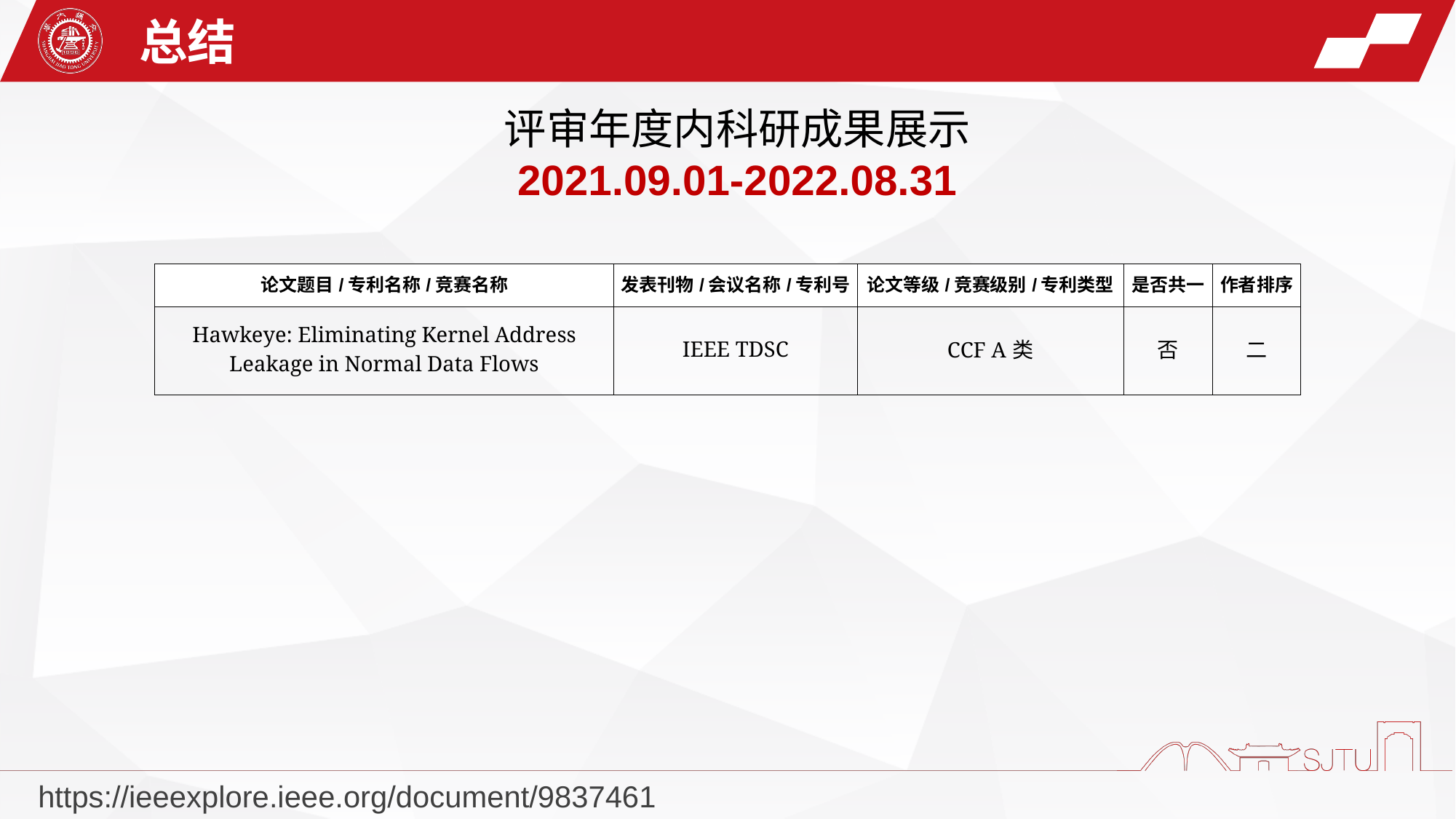

总结
评审年度内科研成果展示
2021.09.01-2022.08.31
| 论文题目/专利名称/竞赛名称 | 发表刊物/会议名称/专利号 | 论文等级/竞赛级别/专利类型 | 是否共一 | 作者排序 |
| --- | --- | --- | --- | --- |
| Hawkeye: Eliminating Kernel Address Leakage in Normal Data Flows | IEEE TDSC | CCF A类 | 否 | 二 |
https://ieeexplore.ieee.org/document/9837461